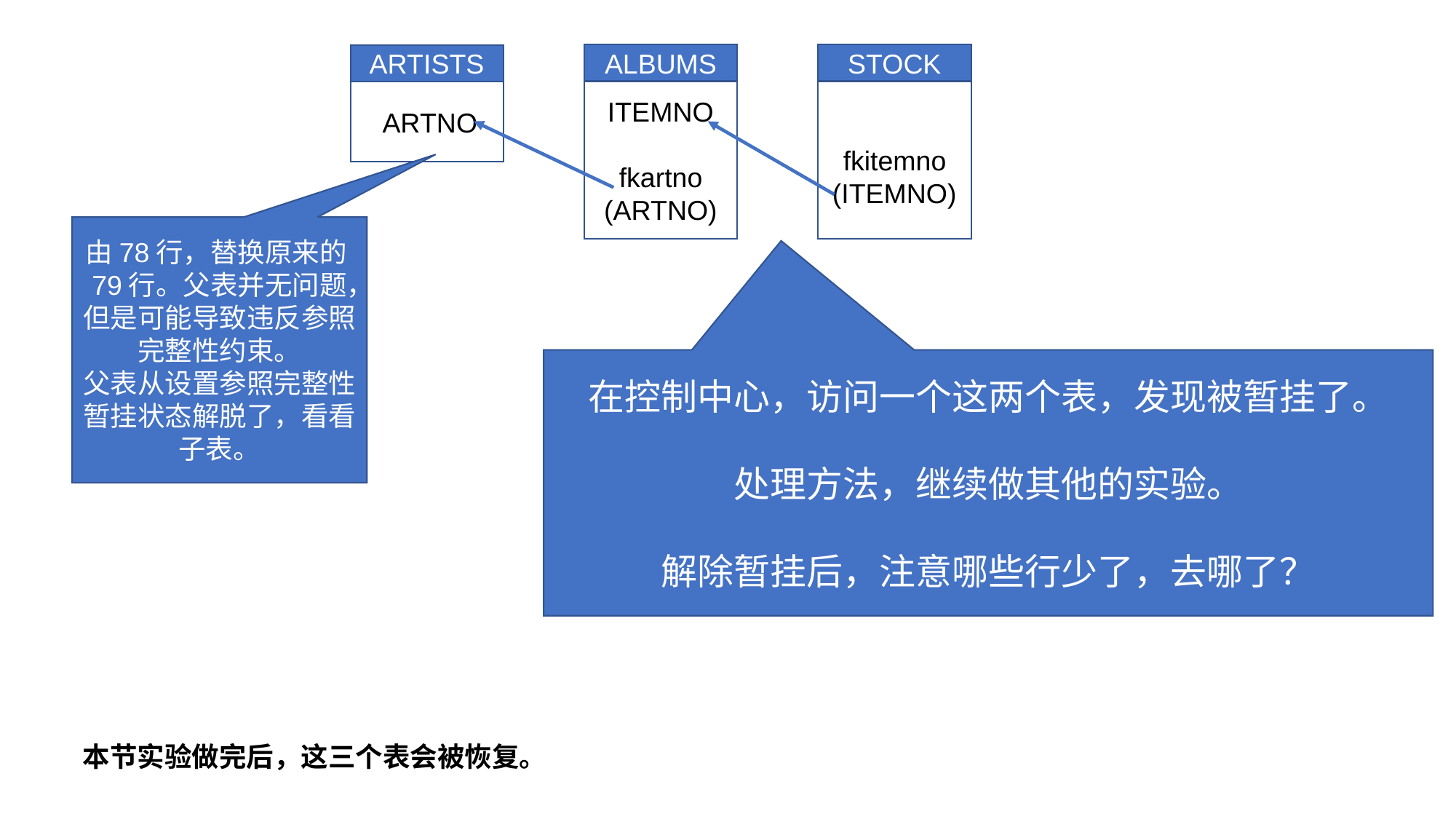

ALBUMS
ITEMNO

fkartno
(ARTNO)
STOCK

fkitemno
(ITEMNO)
ARTISTS
stARTNOn
由78行，替换原来的79行。父表并无问题，但是可能导致违反参照完整性约束。
父表从设置参照完整性暂挂状态解脱了，看看子表。
在控制中心，访问一个这两个表，发现被暂挂了。

处理方法，继续做其他的实验。

解除暂挂后，注意哪些行少了，去哪了？
本节实验做完后，这三个表会被恢复。